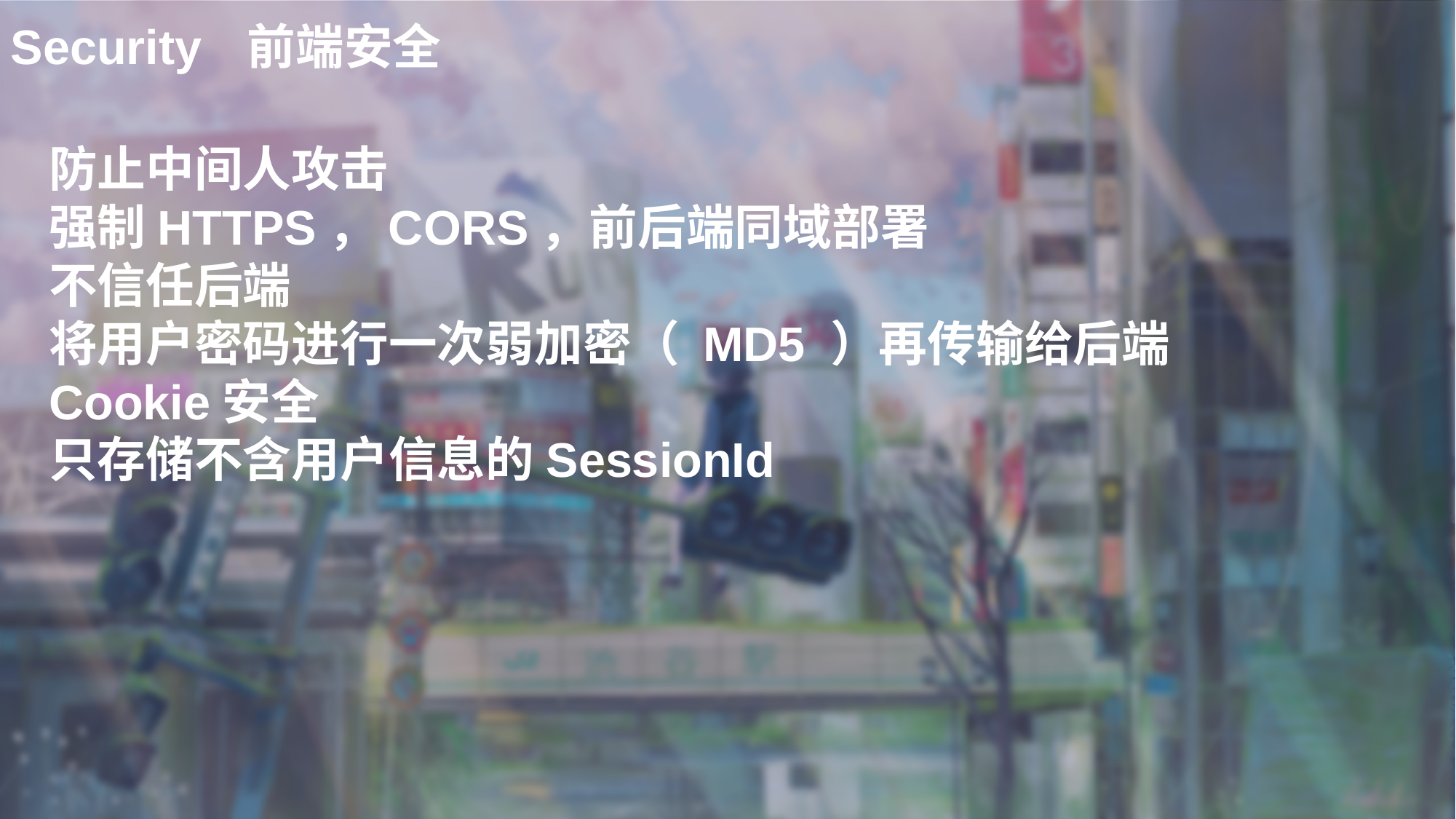

前端安全
Security
防止中间人攻击
强制HTTPS，CORS，前后端同域部署
不信任后端
将用户密码进行一次弱加密（ MD5 ）再传输给后端
Cookie安全
只存储不含用户信息的SessionId
后端安全
部署安全